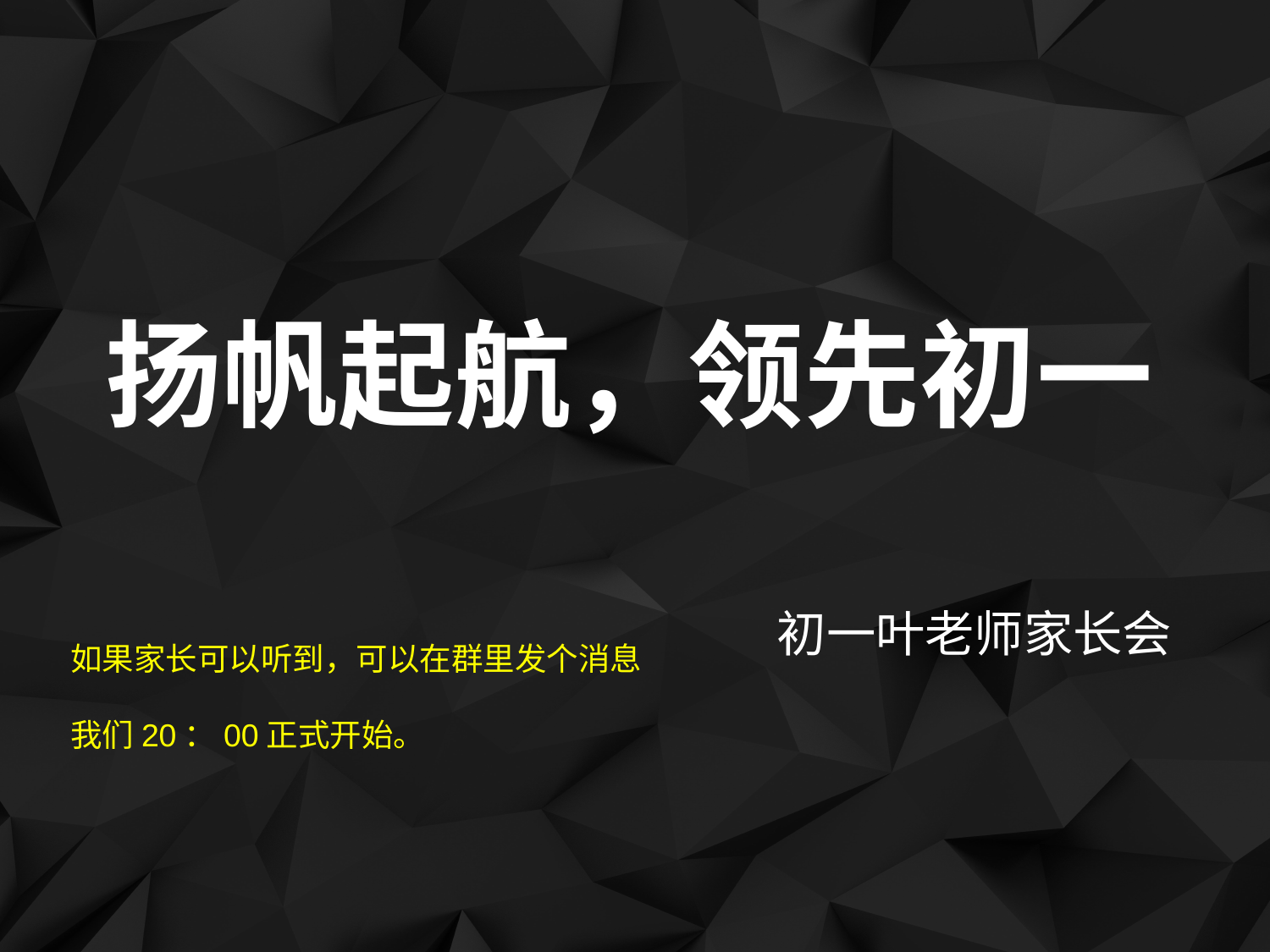

扬帆起航，领先初一
初一叶老师家长会
如果家长可以听到，可以在群里发个消息

我们20：00正式开始。